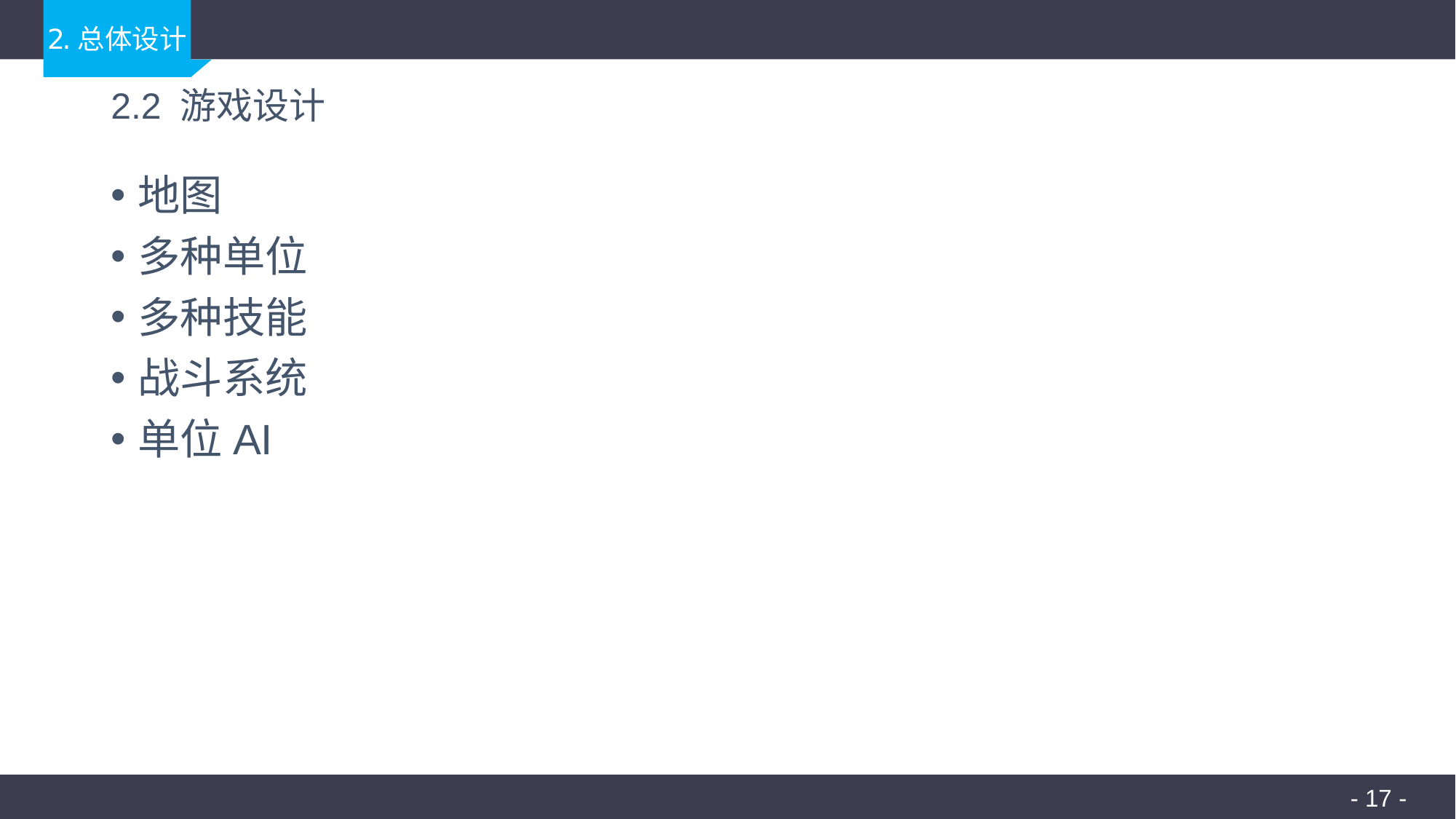

# 2.2 游戏设计
地图
多种单位
多种技能
战斗系统
单位AI